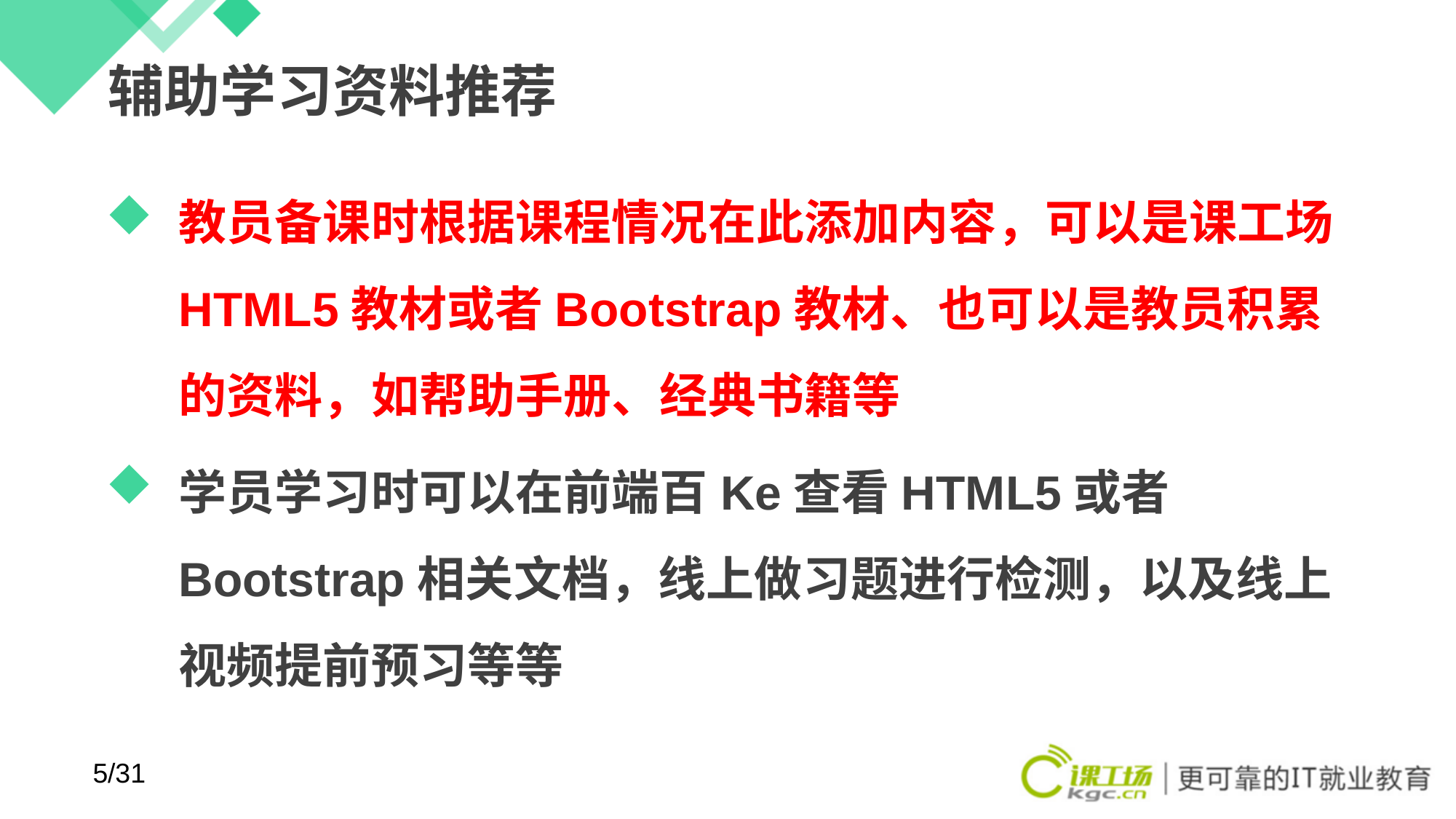

# 辅助学习资料推荐
教员备课时根据课程情况在此添加内容，可以是课工场HTML5教材或者Bootstrap教材、也可以是教员积累的资料，如帮助手册、经典书籍等
学员学习时可以在前端百Ke查看HTML5或者Bootstrap相关文档，线上做习题进行检测，以及线上视频提前预习等等